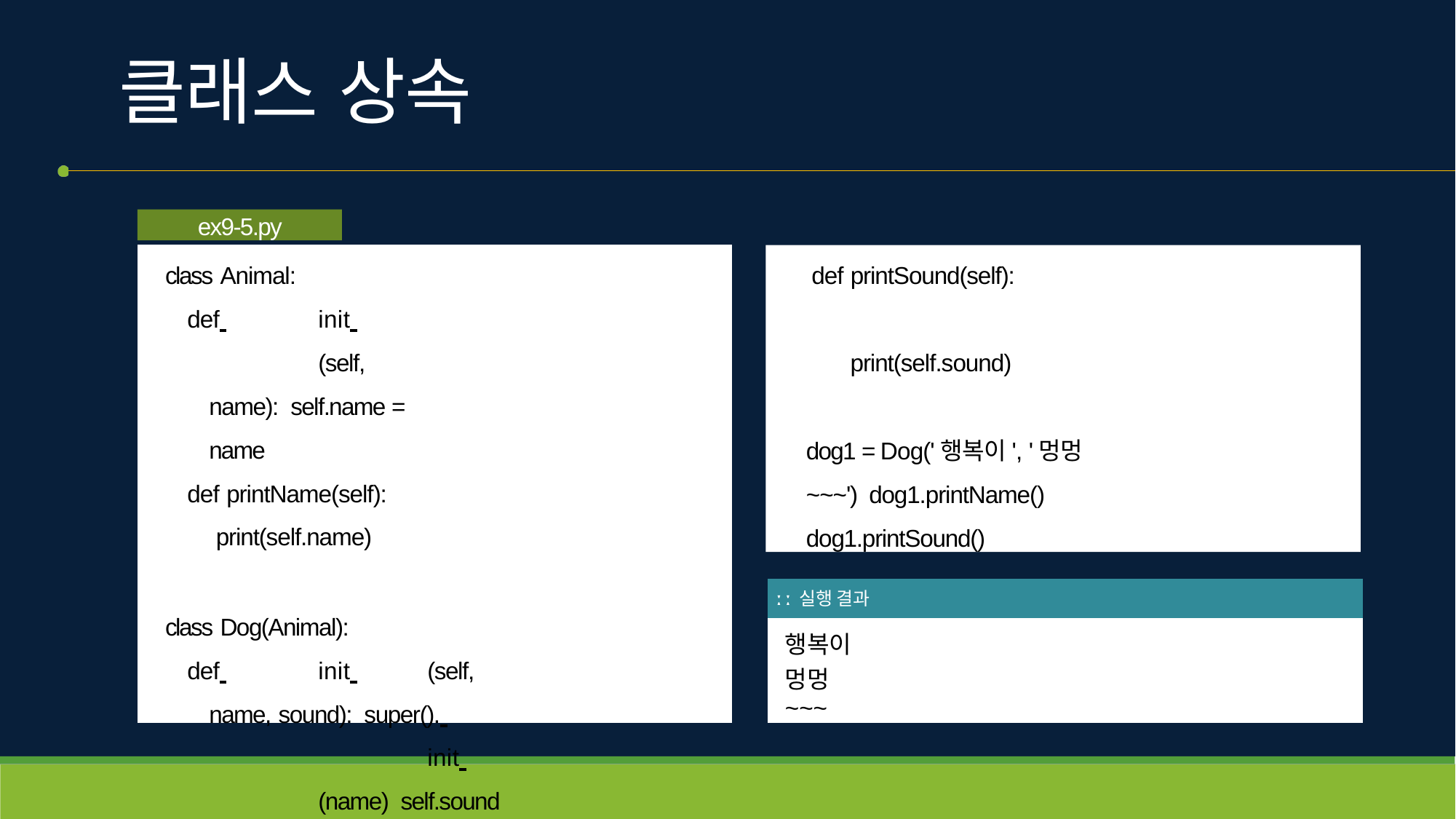

# 클래스 상속

ex9-5.py
class Animal:
def 	init 	(self, name):  self.name = name
def printName(self):  print(self.name)

class Dog(Animal):
def 	init 	(self, name, sound):  super(). 		init 	(name)  self.sound = sound

def printSound(self):  print(self.sound)

dog1 = Dog('행복이', '멍멍~~~')  dog1.printName()  dog1.printSound()

| ː ː 실행 결과 |
| --- |
| 행복이 멍멍~~~ |